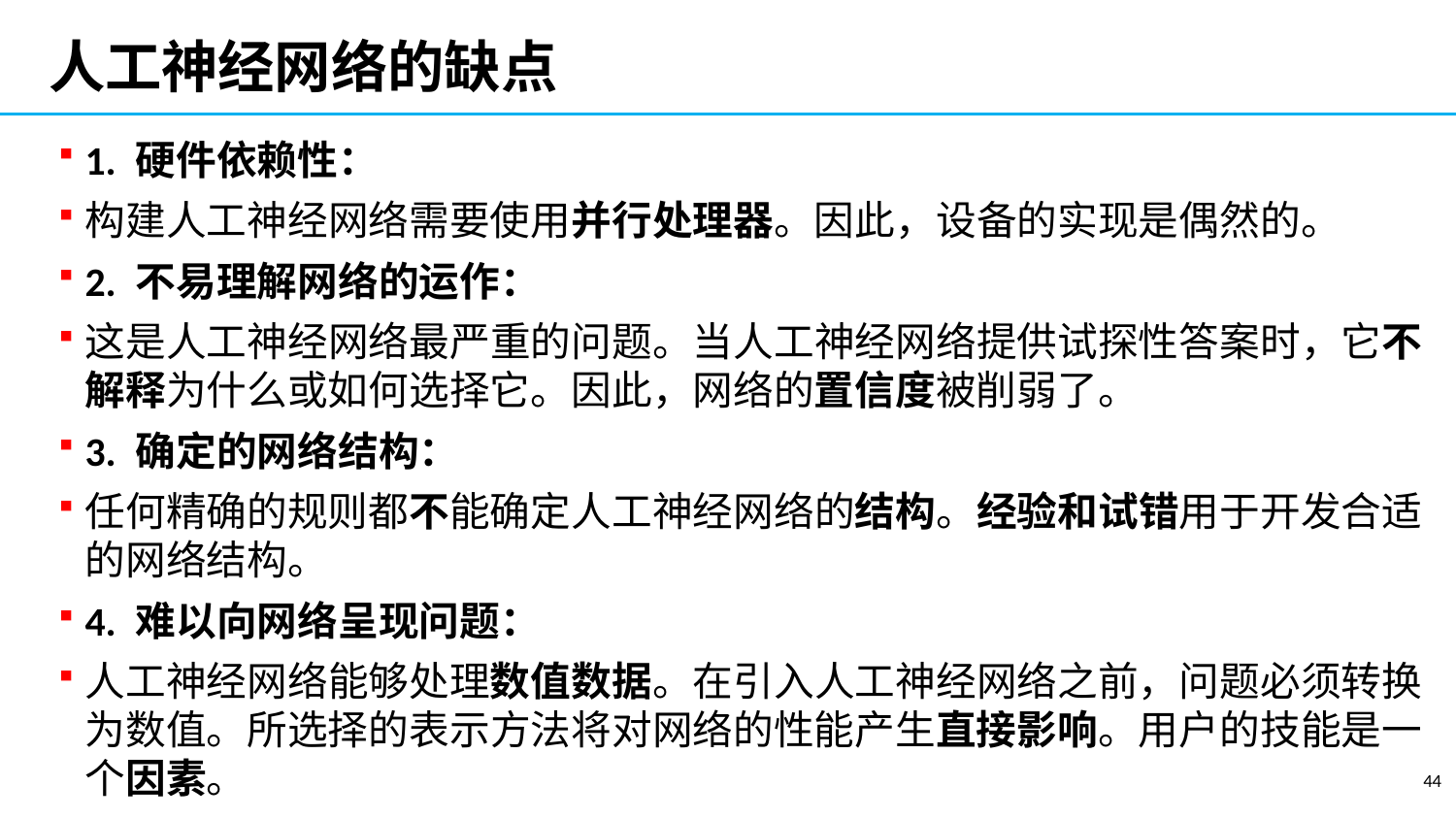

# 人工神经网络的缺点
1. 硬件依赖性：
构建人工神经网络需要使用并行处理器。因此，设备的实现是偶然的。
2. 不易理解网络的运作：
这是人工神经网络最严重的问题。当人工神经网络提供试探性答案时，它不解释为什么或如何选择它。因此，网络的置信度被削弱了。
3. 确定的网络结构：
任何精确的规则都不能确定人工神经网络的结构。经验和试错用于开发合适的网络结构。
4. 难以向网络呈现问题：
人工神经网络能够处理数值数据。在引入人工神经网络之前，问题必须转换为数值。所选择的表示方法将对网络的性能产生直接影响。用户的技能是一个因素。

44